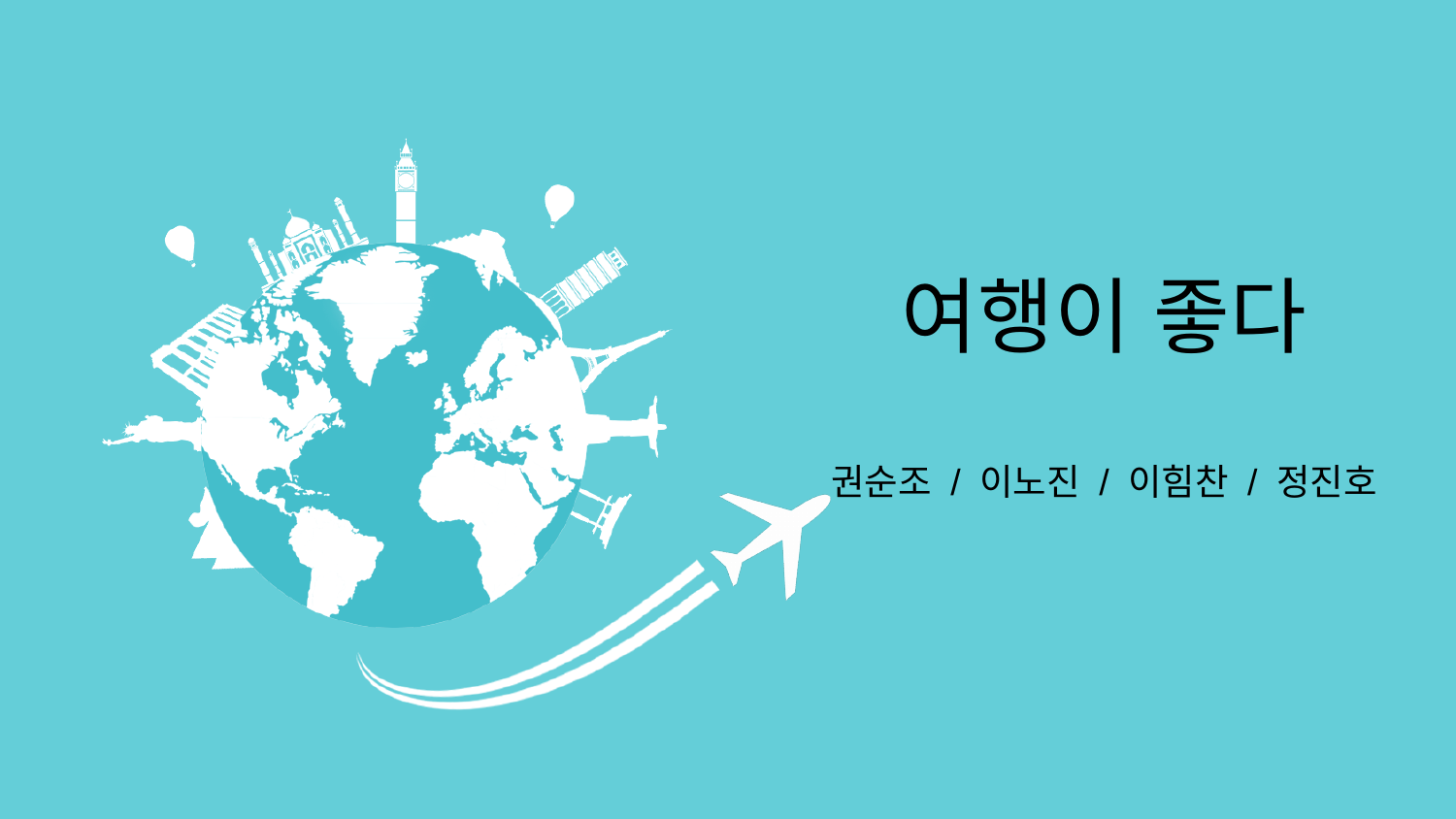

# 여행이 좋다
권순조 / 이노진 / 이힘찬 / 정진호